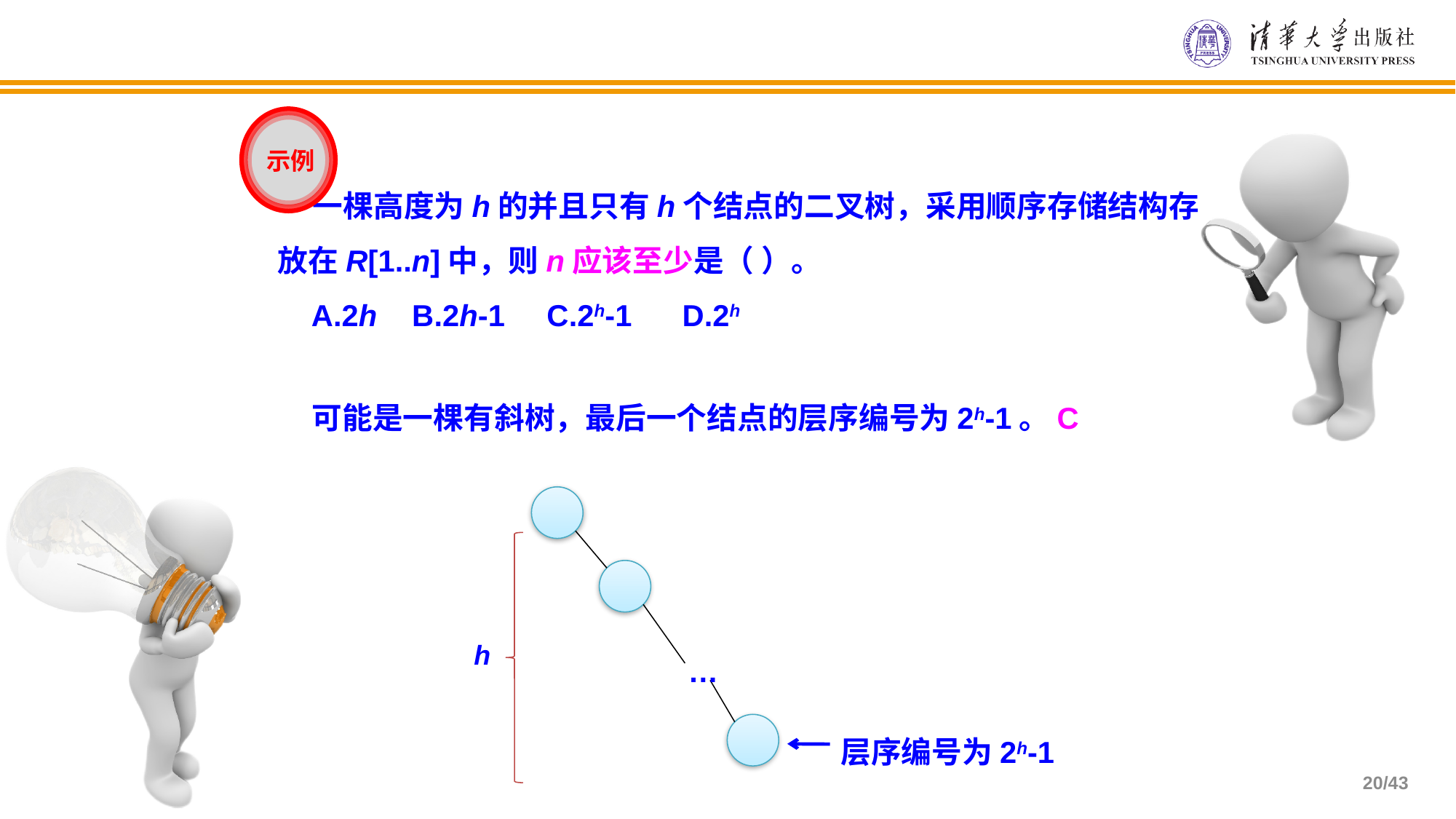

示例
    一棵高度为h的并且只有h个结点的二叉树，采用顺序存储结构存放在R[1..n]中，则n应该至少是（ ）。
    A.2h	   B.2h-1     C.2h-1      D.2h
可能是一棵有斜树，最后一个结点的层序编号为2h-1。C

h
…

层序编号为2h-1
20/43